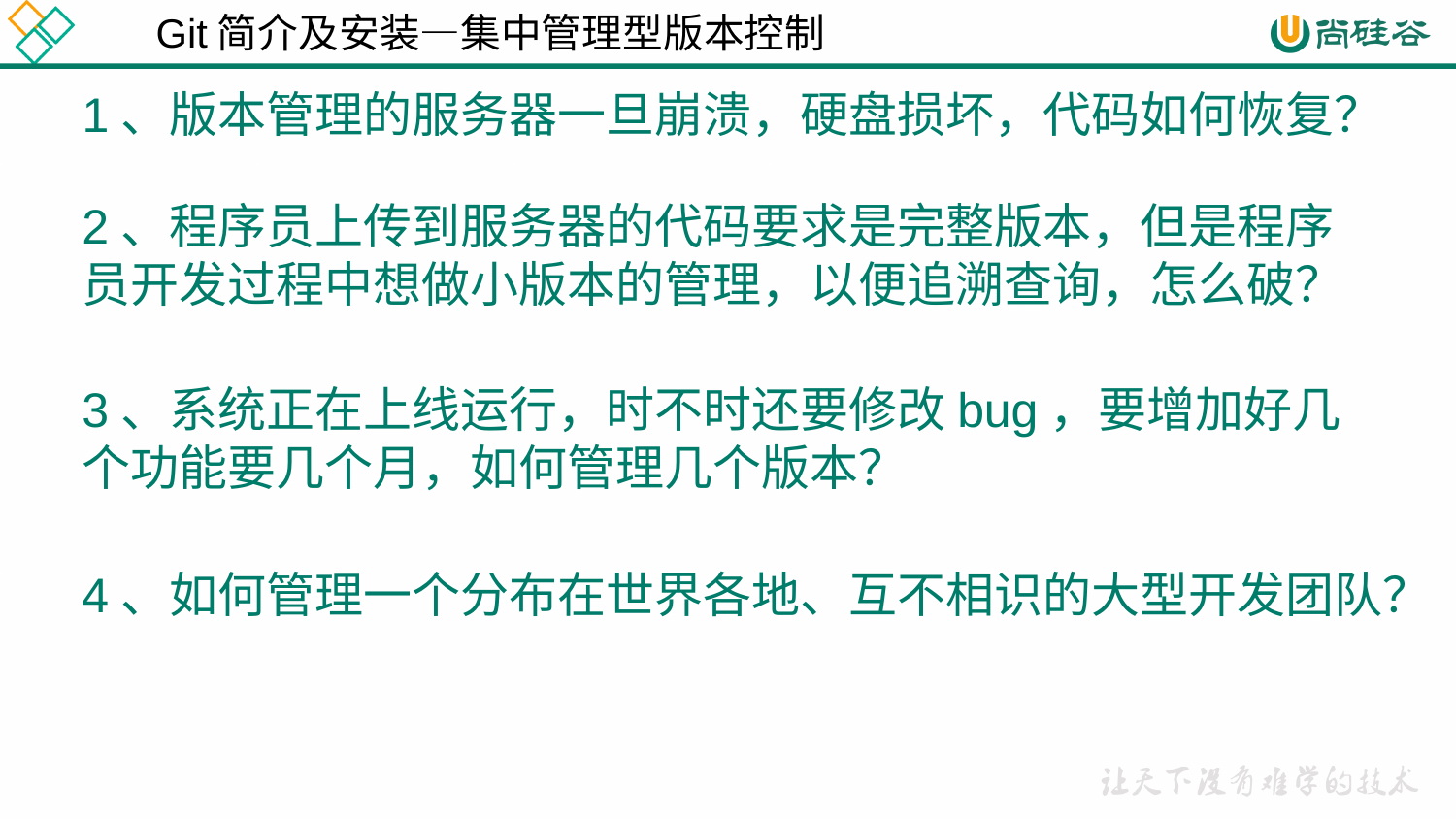

Git简介及安装—集中管理型版本控制

1、版本管理的服务器一旦崩溃，硬盘损坏，代码如何恢复？
2、程序员上传到服务器的代码要求是完整版本，但是程序员开发过程中想做小版本的管理，以便追溯查询，怎么破？
3、系统正在上线运行，时不时还要修改bug，要增加好几个功能要几个月，如何管理几个版本？
4、如何管理一个分布在世界各地、互不相识的大型开发团队？